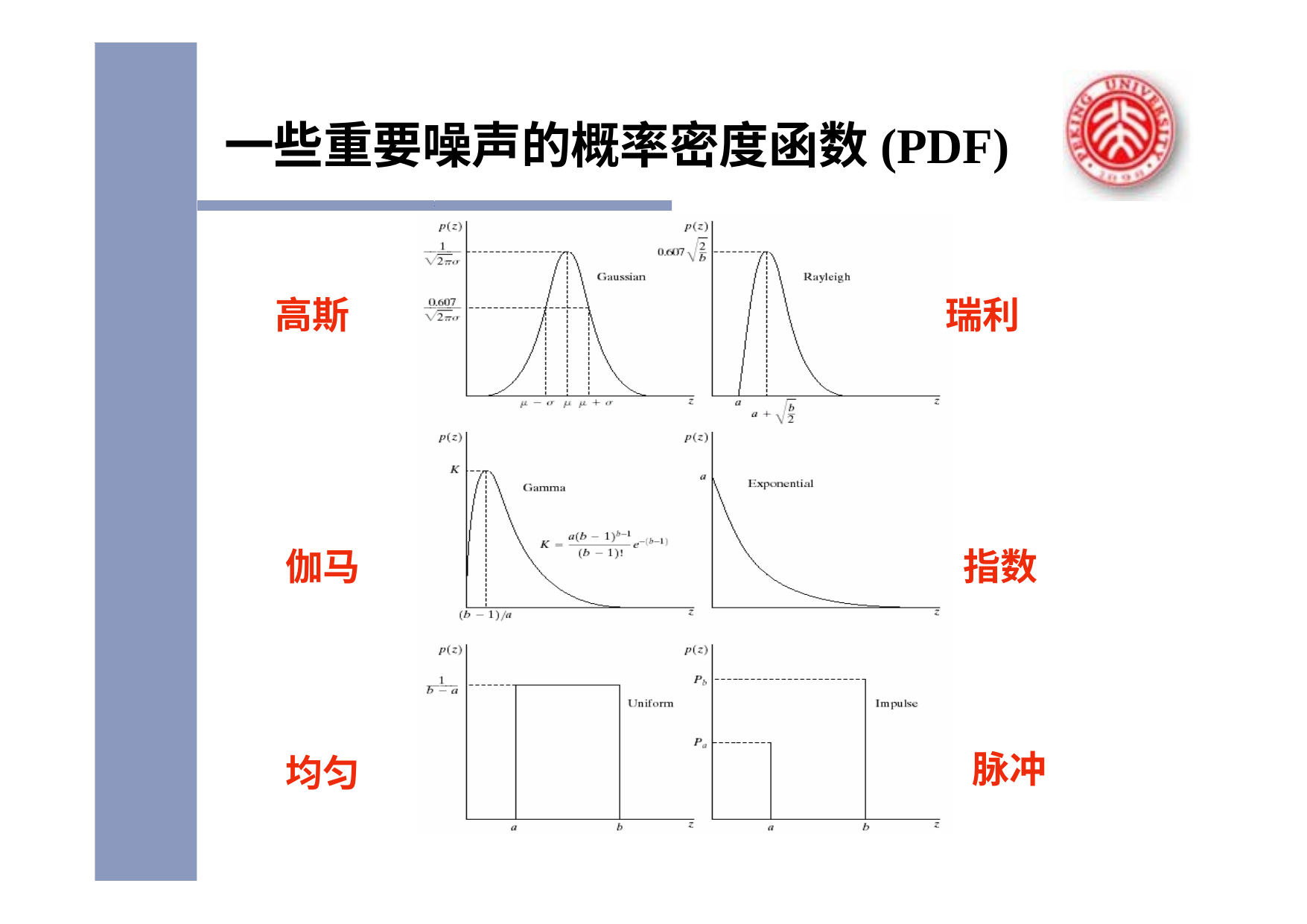

# 一些重要噪声的概率密度函数(PDF)

高斯
瑞利
伽马
指数
脉冲
均匀